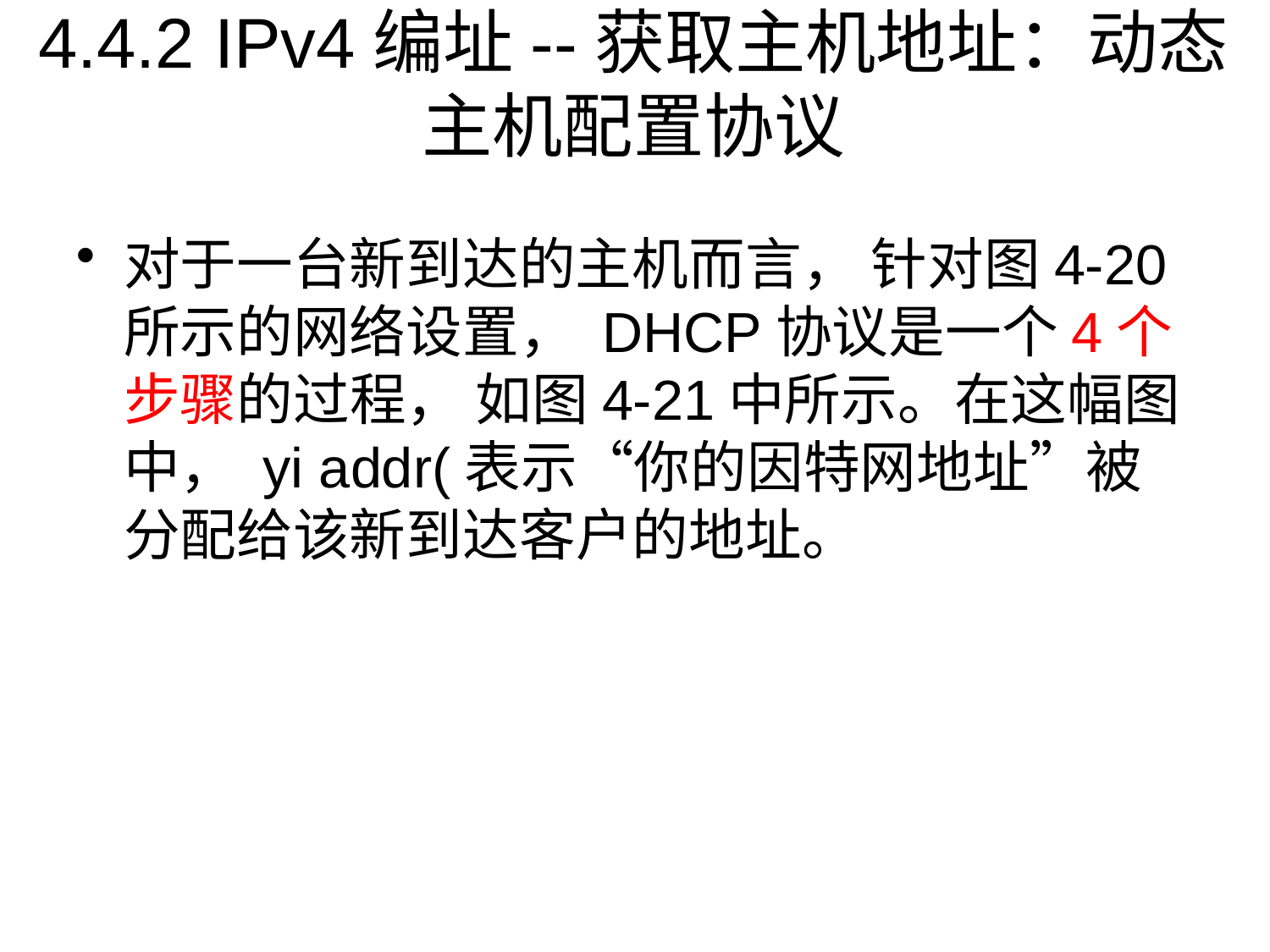

# 4.4.2 IPv4编址--获取主机地址：动态主机配置协议
对于一台新到达的主机而言， 针对图4-20所示的网络设置， DHCP协议是一个4个步骤的过程， 如图4-21中所示。在这幅图中， yi addr(表示“你的因特网地址”被分配给该新到达客户的地址。